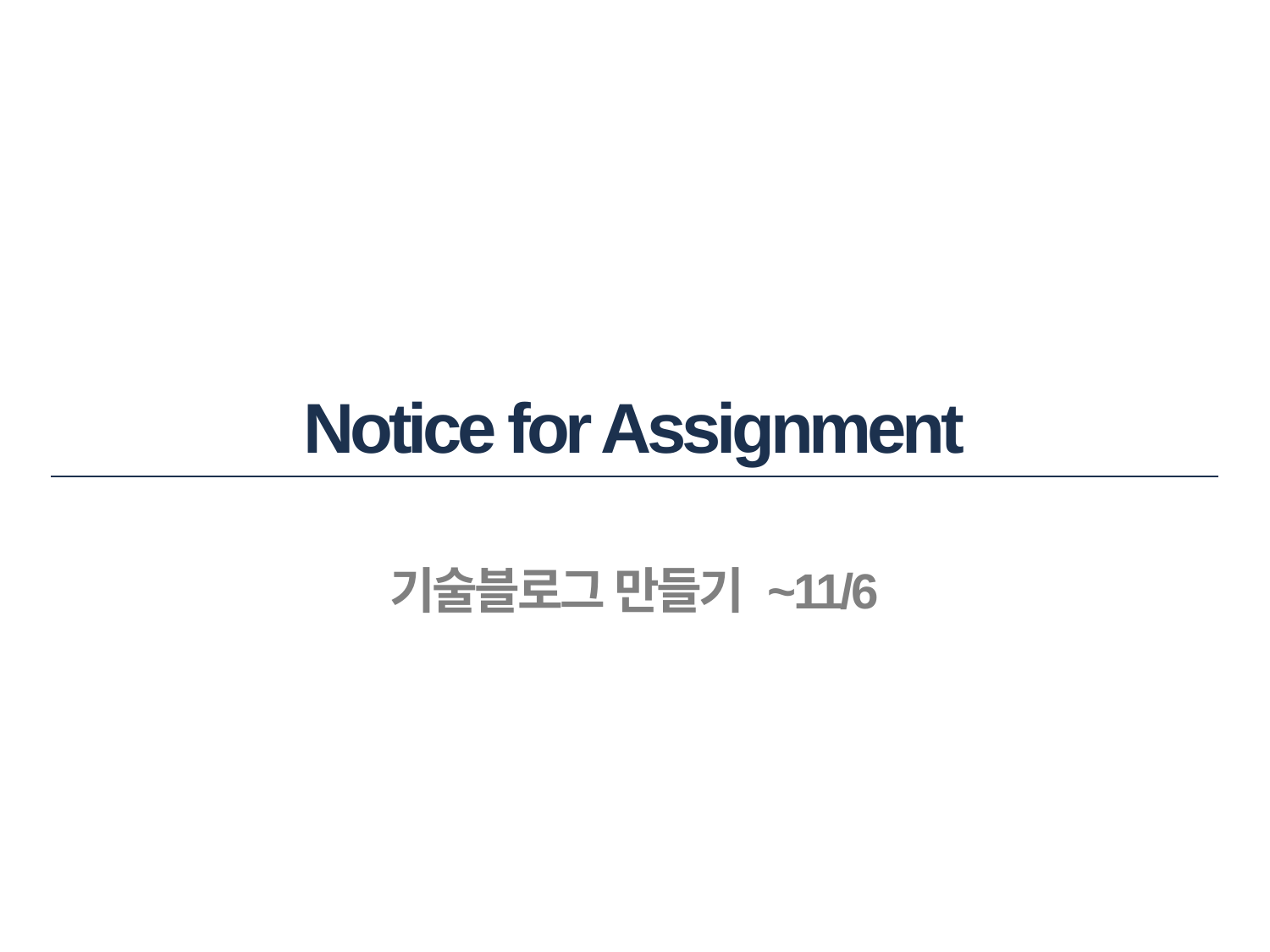

# Notice for Assignment
기술블로그 만들기 ~11/6